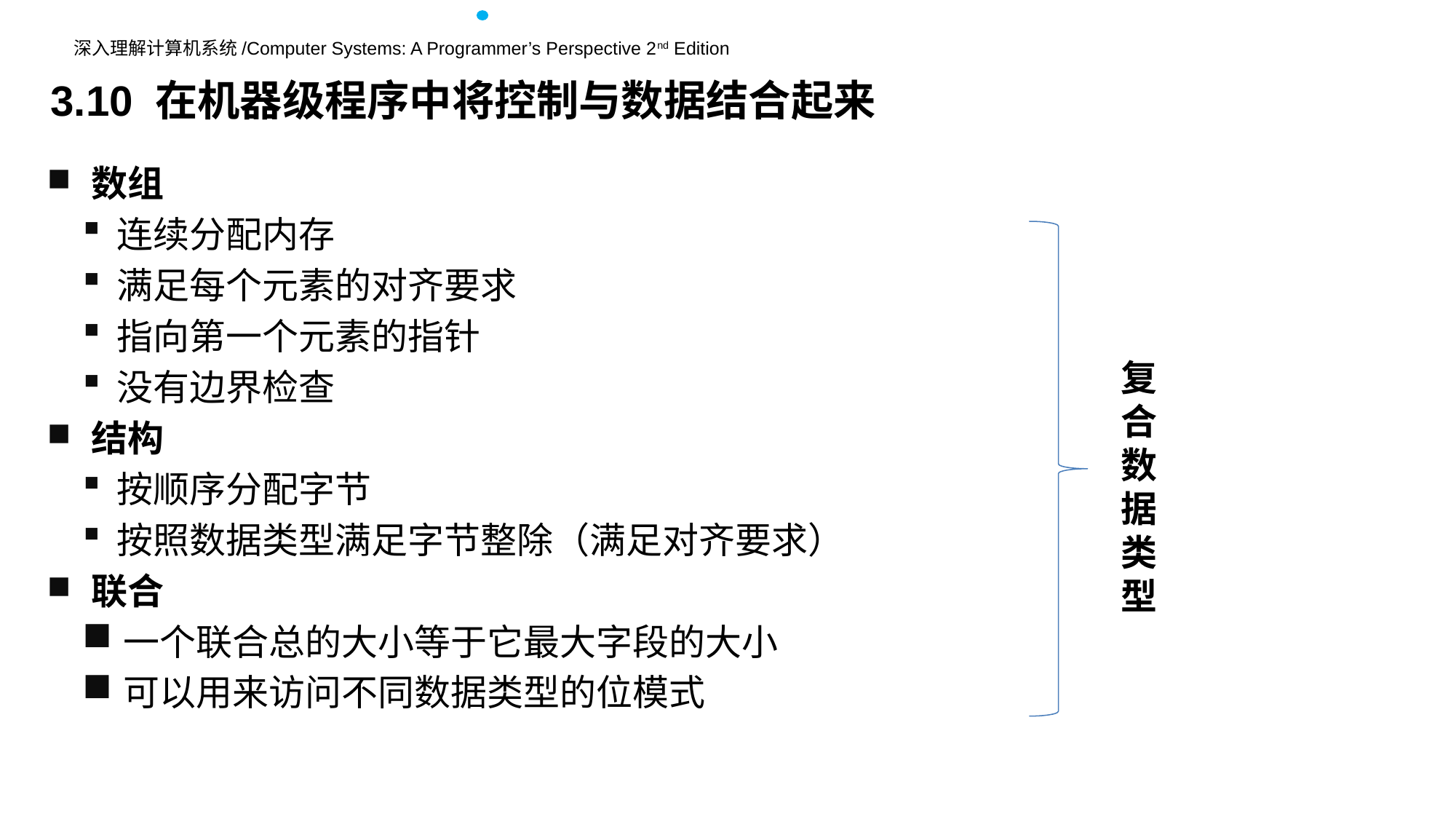

3.10 在机器级程序中将控制与数据结合起来
数组
连续分配内存
满足每个元素的对齐要求
指向第一个元素的指针
没有边界检查
结构
按顺序分配字节
按照数据类型满足字节整除（满足对齐要求）
联合
一个联合总的大小等于它最大字段的大小
可以用来访问不同数据类型的位模式

复合数据类型